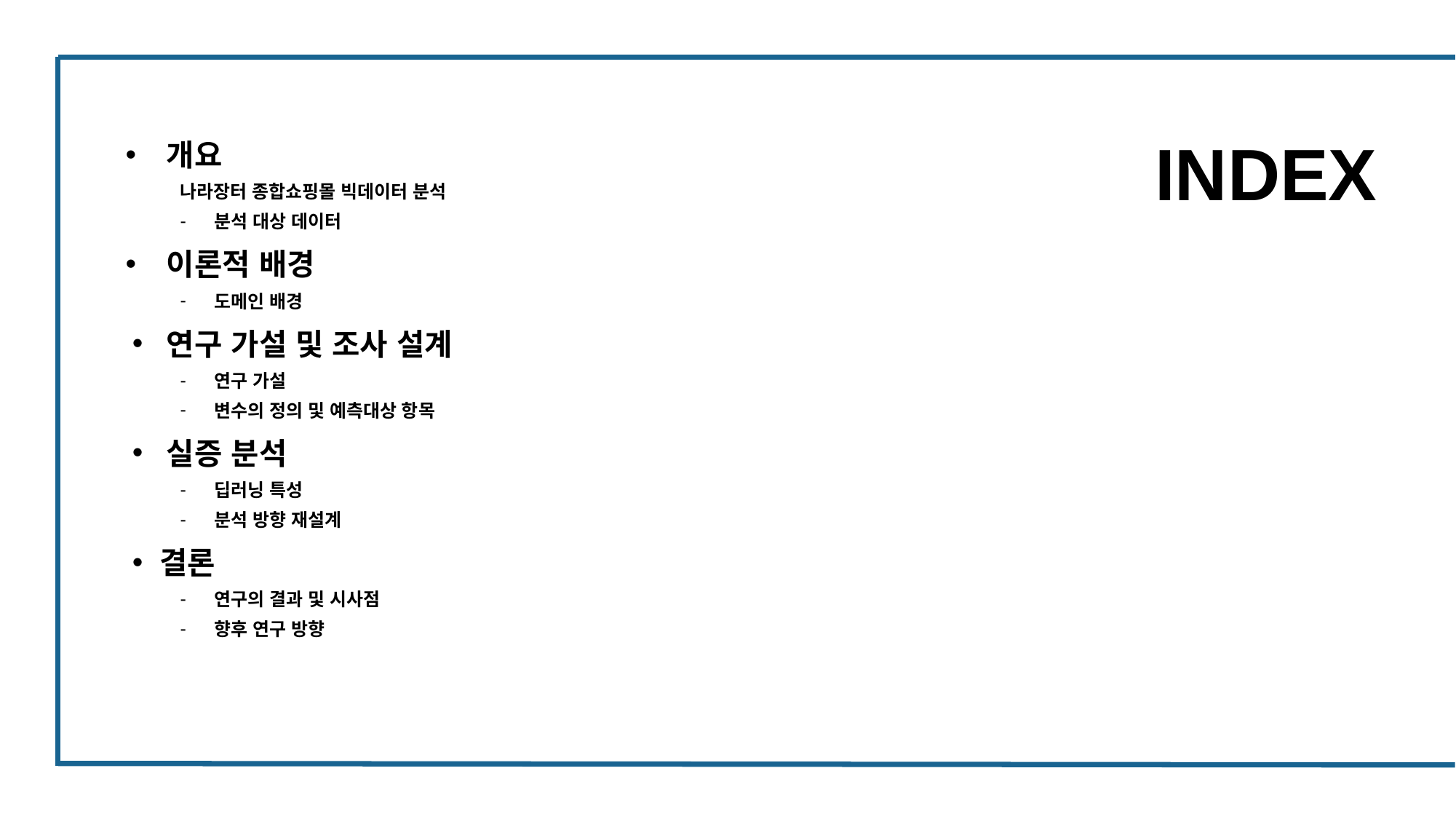

INDEX
개요
나라장터 종합쇼핑몰 빅데이터 분석
분석 대상 데이터
이론적 배경
도메인 배경
연구 가설 및 조사 설계
연구 가설
변수의 정의 및 예측대상 항목
실증 분석
딥러닝 특성
분석 방향 재설계
결론
연구의 결과 및 시사점
향후 연구 방향